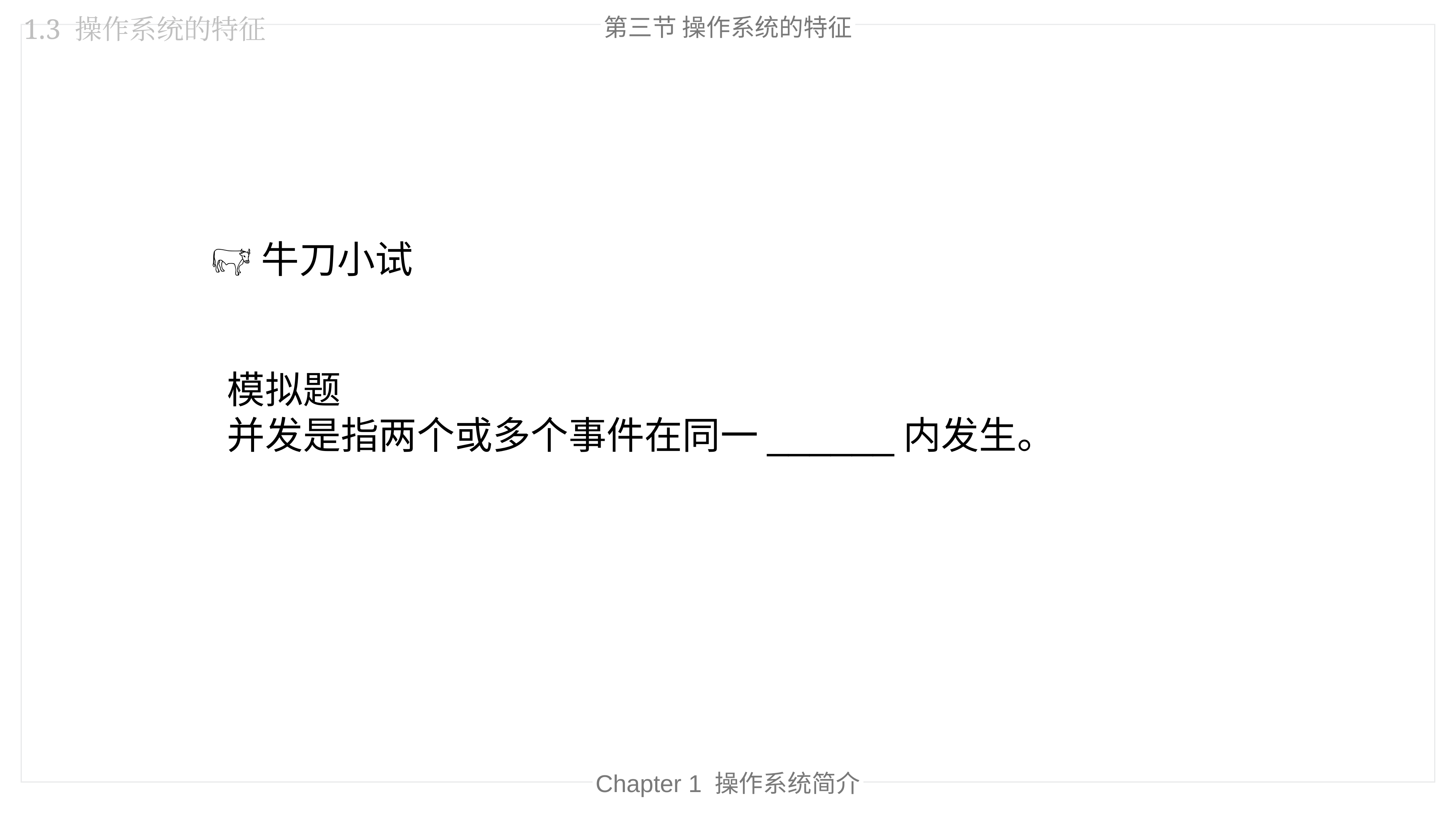

第三节 操作系统的特征
1.3 操作系统的特征
🐂牛刀小试
模拟题
并发是指两个或多个事件在同一______内发生。
Chapter 1 操作系统简介